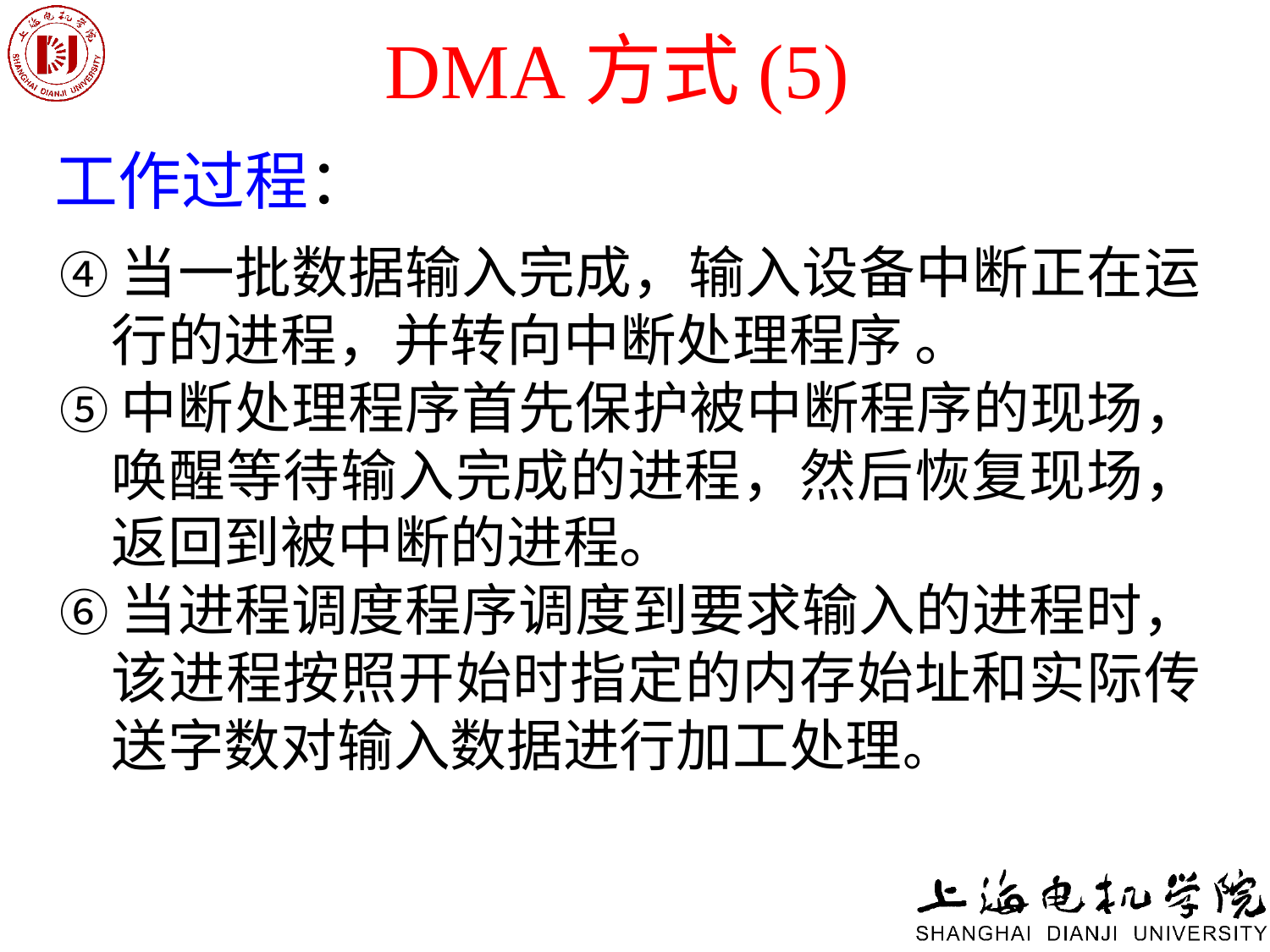

# DMA方式(5)
工作过程：
④当一批数据输入完成，输入设备中断正在运行的进程，并转向中断处理程序 。
⑤中断处理程序首先保护被中断程序的现场，唤醒等待输入完成的进程，然后恢复现场，返回到被中断的进程。
⑥当进程调度程序调度到要求输入的进程时，该进程按照开始时指定的内存始址和实际传送字数对输入数据进行加工处理。